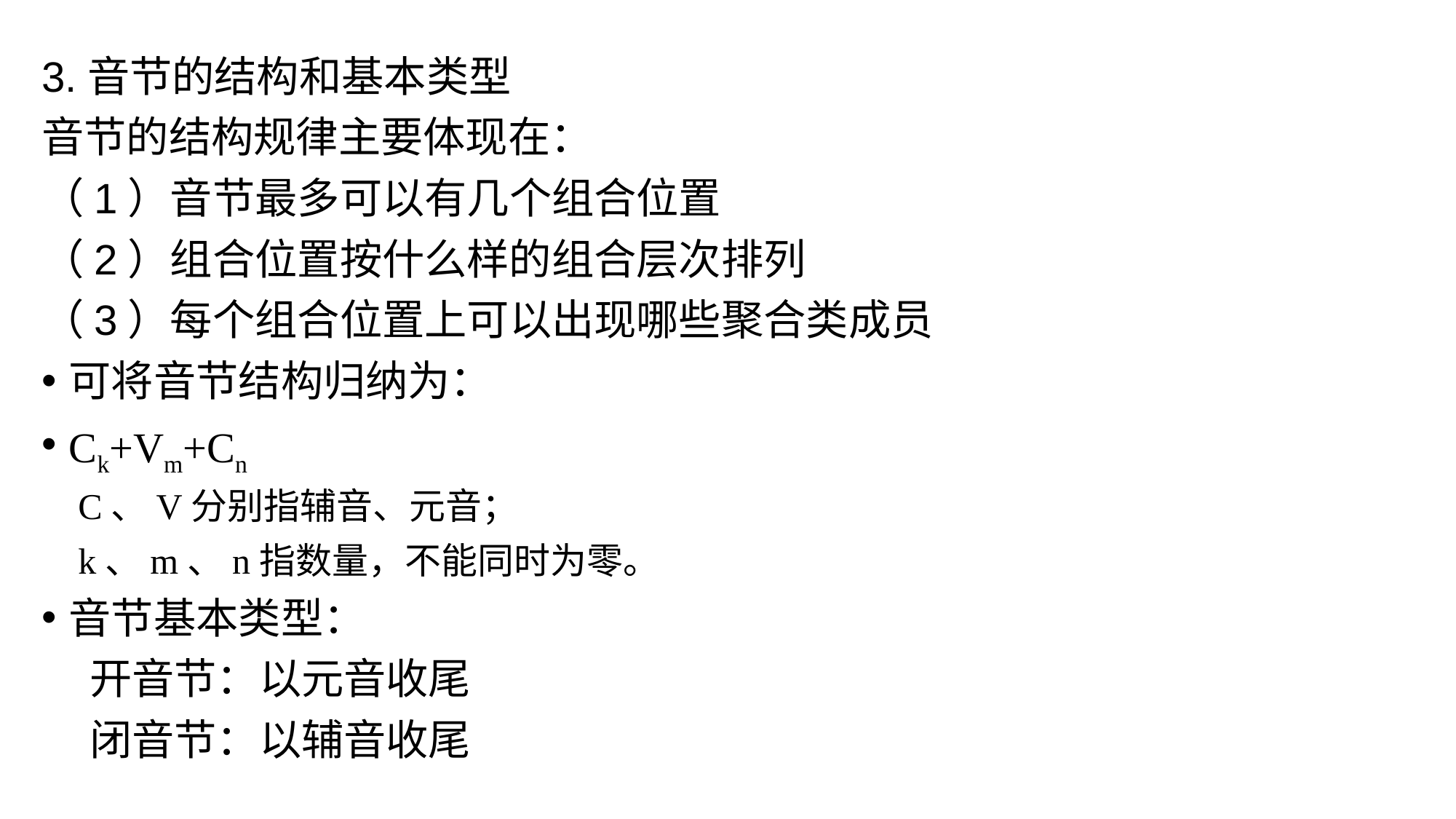

3.音节的结构和基本类型
音节的结构规律主要体现在：
（1）音节最多可以有几个组合位置
（2）组合位置按什么样的组合层次排列
（3）每个组合位置上可以出现哪些聚合类成员
可将音节结构归纳为：
Ck+Vm+Cn
    C、V分别指辅音、元音；
    k、m、n指数量，不能同时为零。
音节基本类型：
    开音节：以元音收尾
    闭音节：以辅音收尾